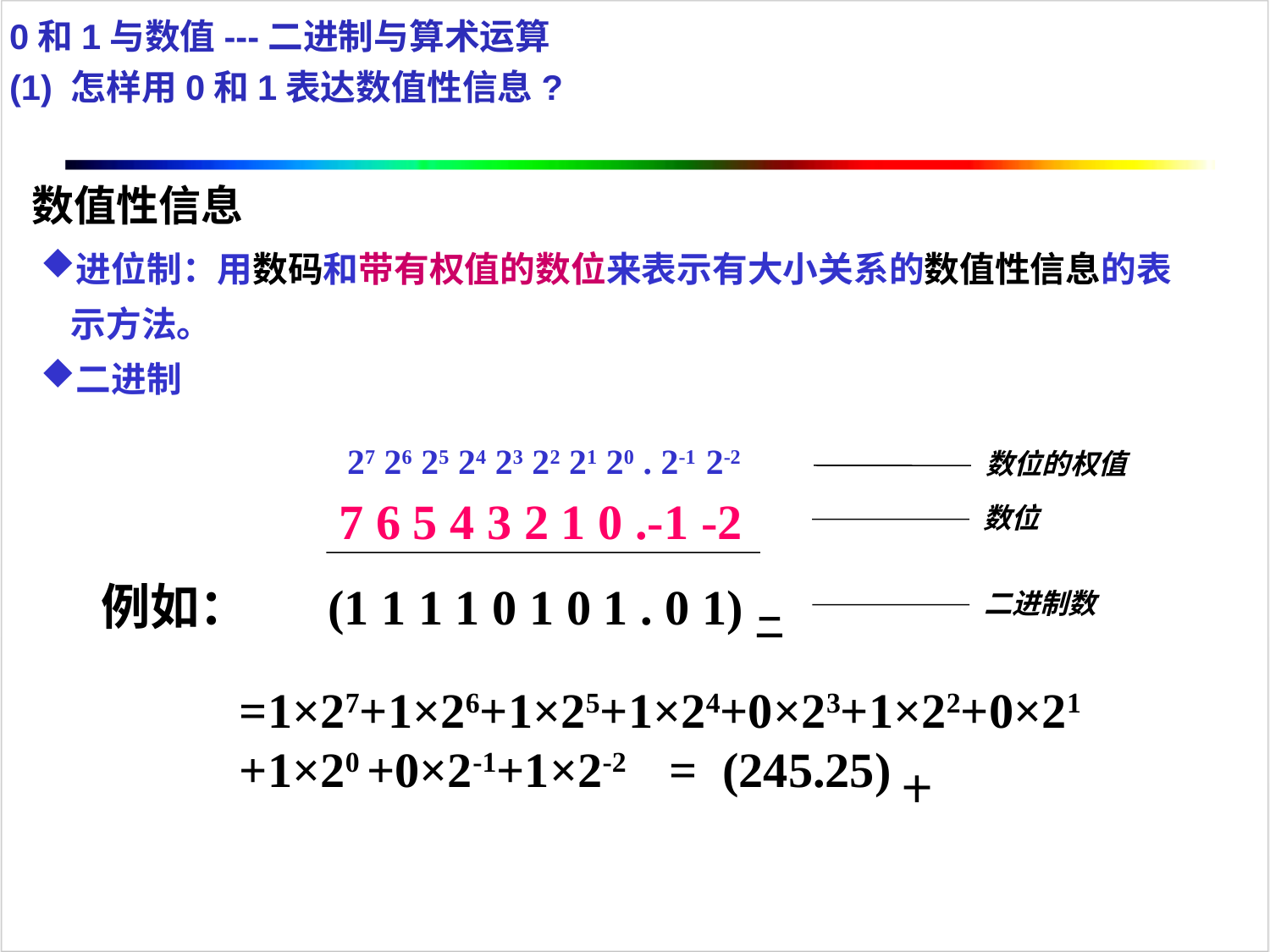

0和1与数值---二进制与算术运算
(1) 怎样用0和1表达数值性信息?
数值性信息
进位制：用数码和带有权值的数位来表示有大小关系的数值性信息的表示方法。
二进制
27 26 25 24 23 22 21 20 . 2-1  2-2
数位的权值

7 6 5 4 3 2 1 0 .-1 -2

数位

例如：      (1 1 1 1 0 1 0 1 . 0 1)二
二进制数

=1×27+1×26+1×25+1×24+0×23+1×22+0×21
+1×20 +0×2-1+1×2-2      =  (245.25)十